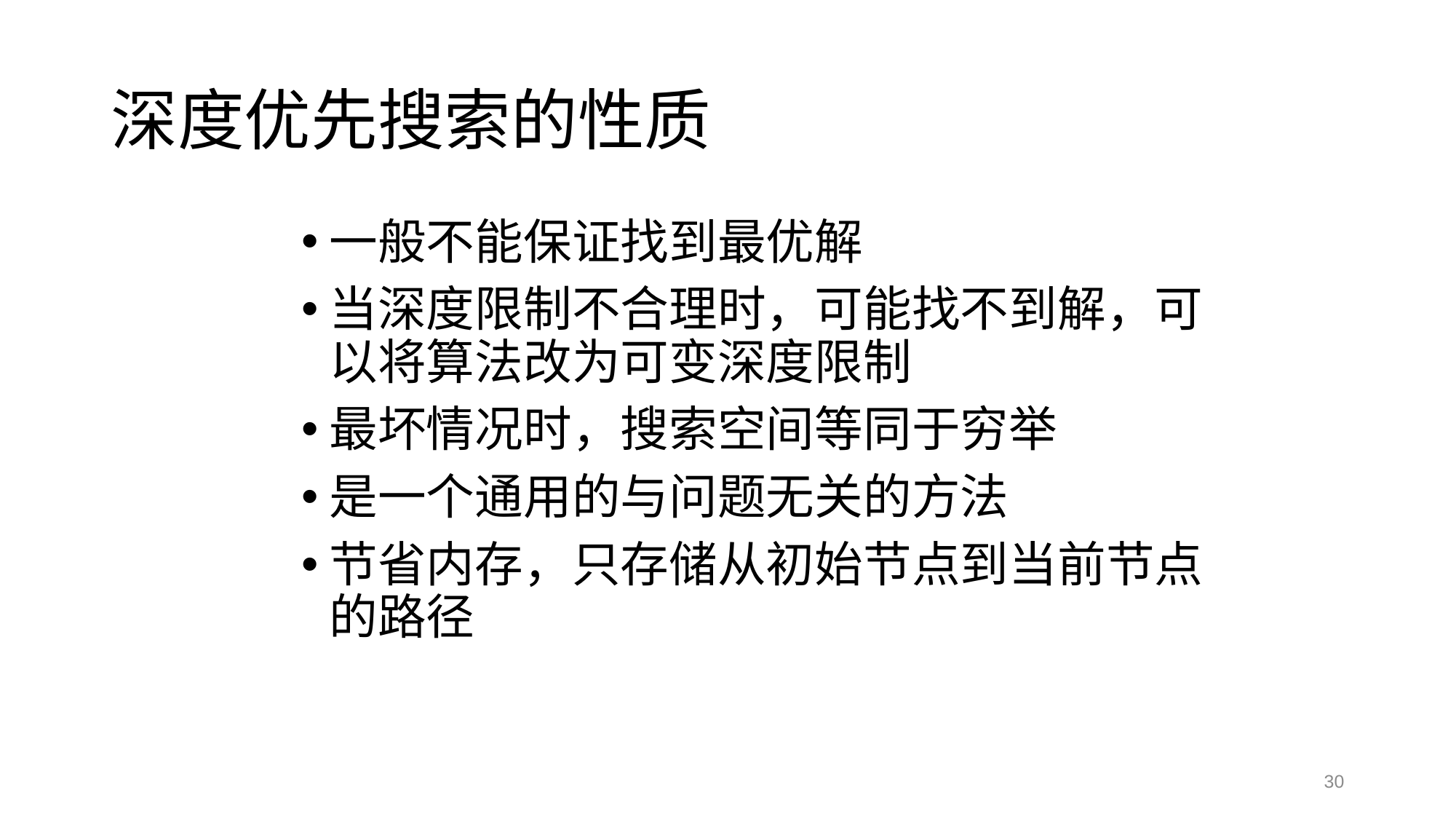

# 深度优先搜索的性质
一般不能保证找到最优解
当深度限制不合理时，可能找不到解，可以将算法改为可变深度限制
最坏情况时，搜索空间等同于穷举
是一个通用的与问题无关的方法
节省内存，只存储从初始节点到当前节点的路径
30